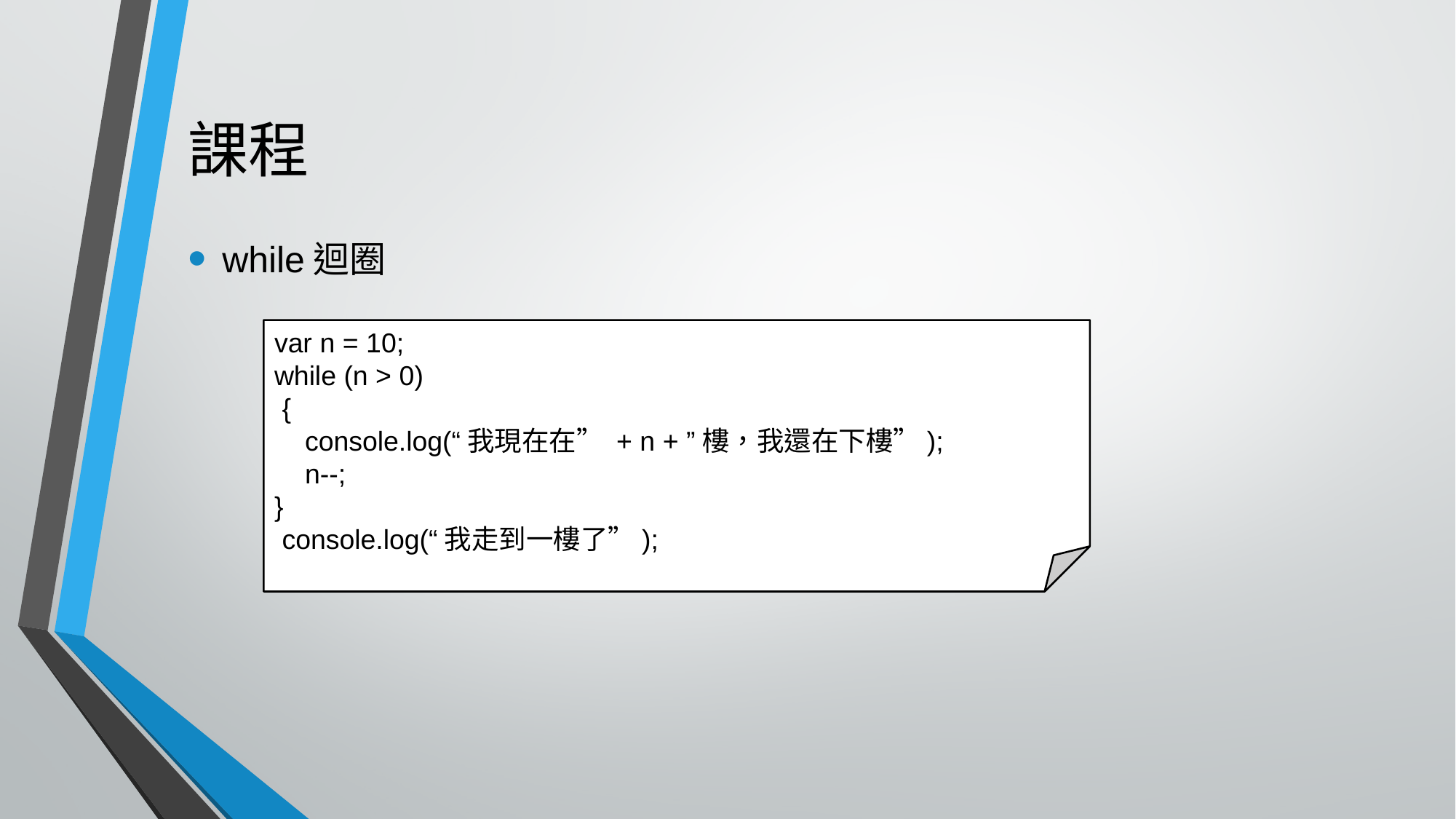

# 課程
while迴圈
var n = 10;
while (n > 0)
 {
    console.log(“我現在在” + n + ”樓，我還在下樓”);
    n--;
}
 console.log(“我走到一樓了”);